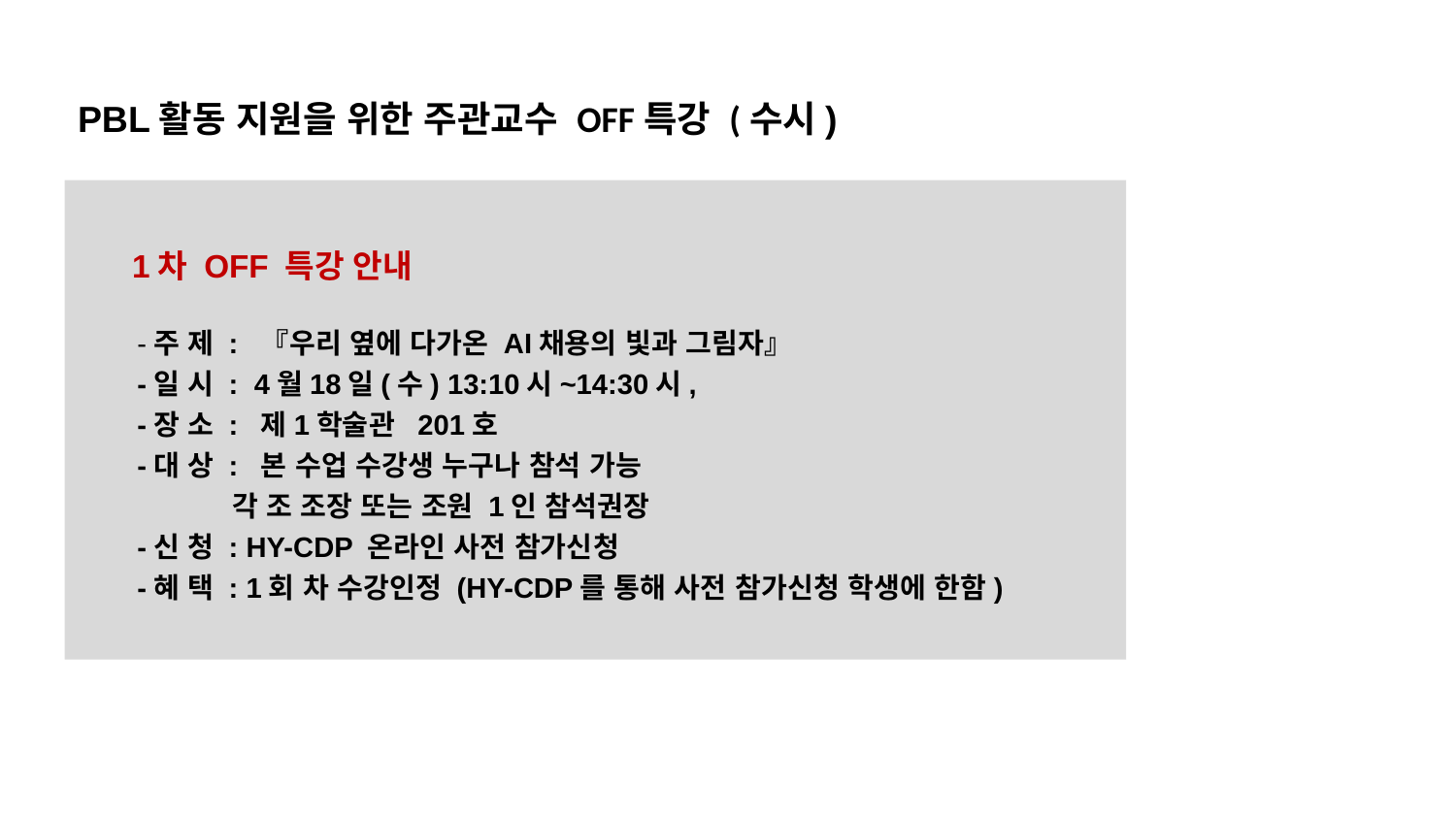

PBL활동 지원을 위한 주관교수 OFF특강 (수시)

   1차 OFF 특강 안내

    -주 제 :  『우리 옆에 다가온 AI채용의 빛과 그림자』
    -일 시 :  4월18일(수) 13:10시~14:30시,
    -장 소 :  제1학술관  201호
    -대 상 :  본 수업 수강생 누구나 참석 가능
               각 조 조장 또는 조원 1인 참석권장
    -신 청 : HY-CDP 온라인 사전 참가신청
    -혜 택 : 1회 차 수강인정 (HY-CDP를 통해 사전 참가신청 학생에 한함)